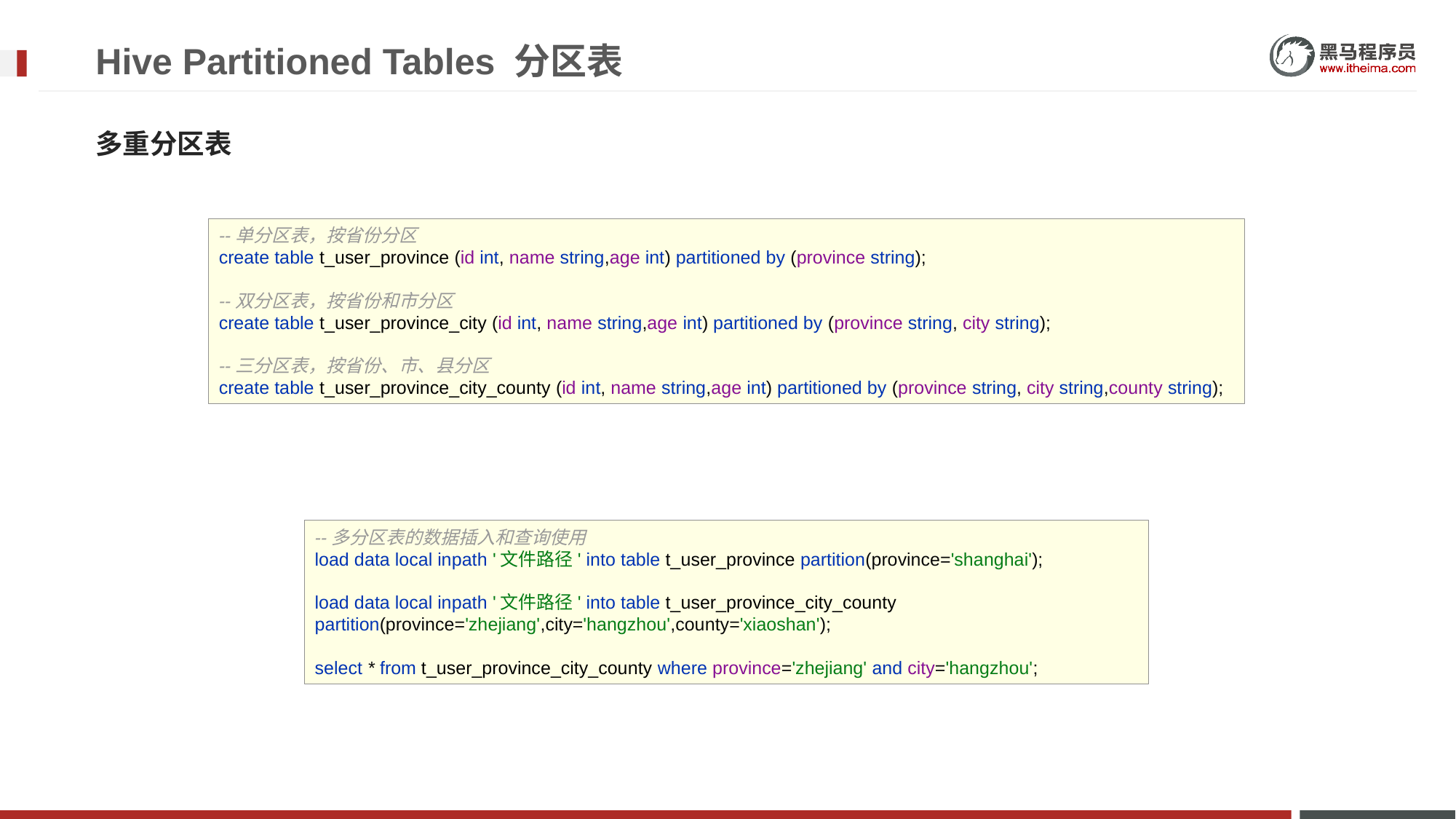

# Hive Partitioned Tables 分区表
多重分区表
--单分区表，按省份分区
create table t_user_province (id int, name string,age int) partitioned by (province string);
--双分区表，按省份和市分区
create table t_user_province_city (id int, name string,age int) partitioned by (province string, city string);
--三分区表，按省份、市、县分区
create table t_user_province_city_county (id int, name string,age int) partitioned by (province string, city string,county string);
--多分区表的数据插入和查询使用
load data local inpath '文件路径' into table t_user_province partition(province='shanghai');
load data local inpath '文件路径' into table t_user_province_city_county partition(province='zhejiang',city='hangzhou',county='xiaoshan');
select * from t_user_province_city_county where province='zhejiang' and city='hangzhou';